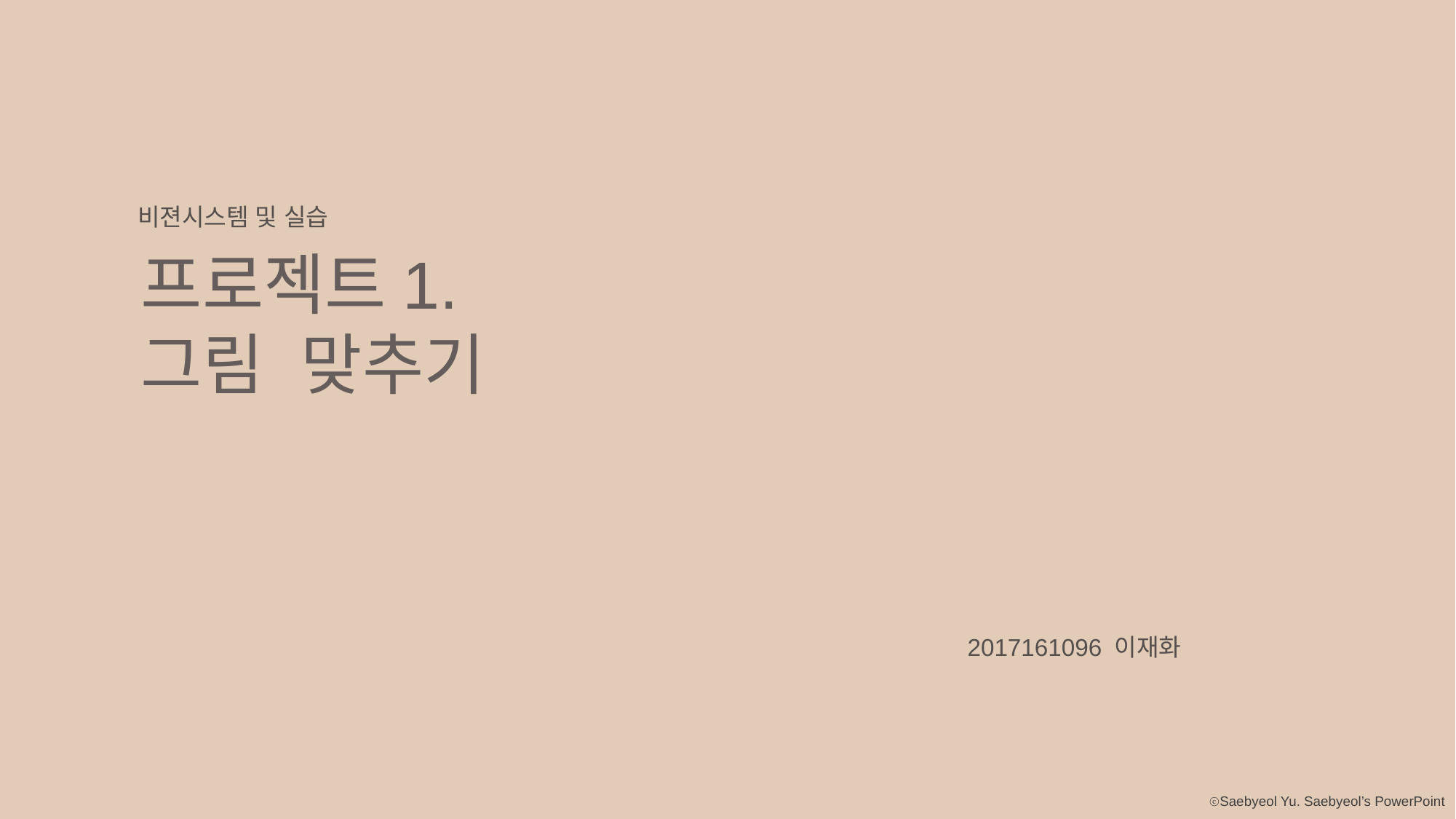

비젼시스템 및 실습
프로젝트1.
그림  맞추기
2017161096 이재화